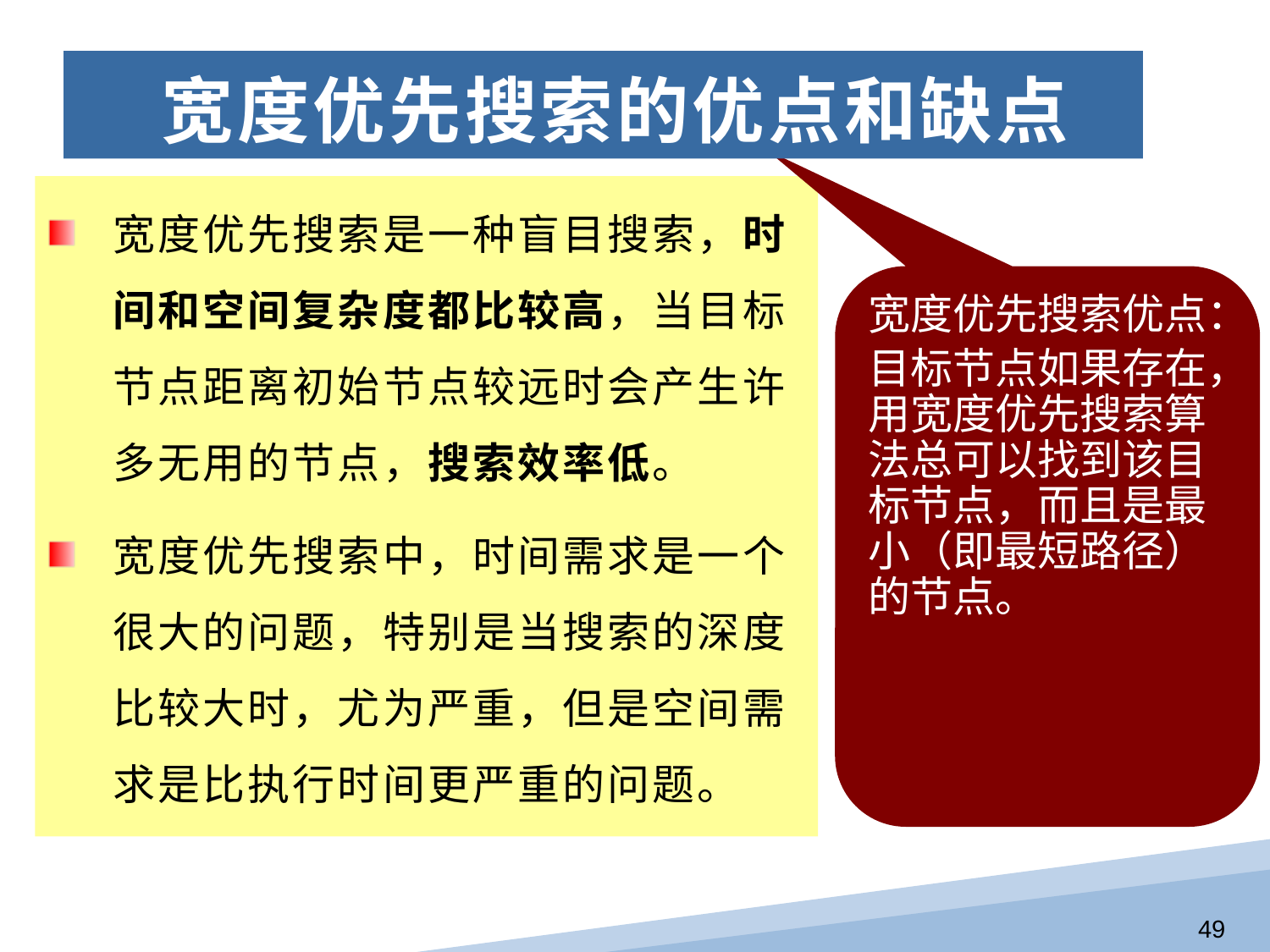

宽度优先搜索的优点和缺点
宽度优先搜索是一种盲目搜索，时间和空间复杂度都比较高，当目标节点距离初始节点较远时会产生许多无用的节点，搜索效率低。
宽度优先搜索中，时间需求是一个很大的问题，特别是当搜索的深度比较大时，尤为严重，但是空间需求是比执行时间更严重的问题。
宽度优先搜索优点：
目标节点如果存在，用宽度优先搜索算法总可以找到该目标节点，而且是最小（即最短路径）的节点。

49